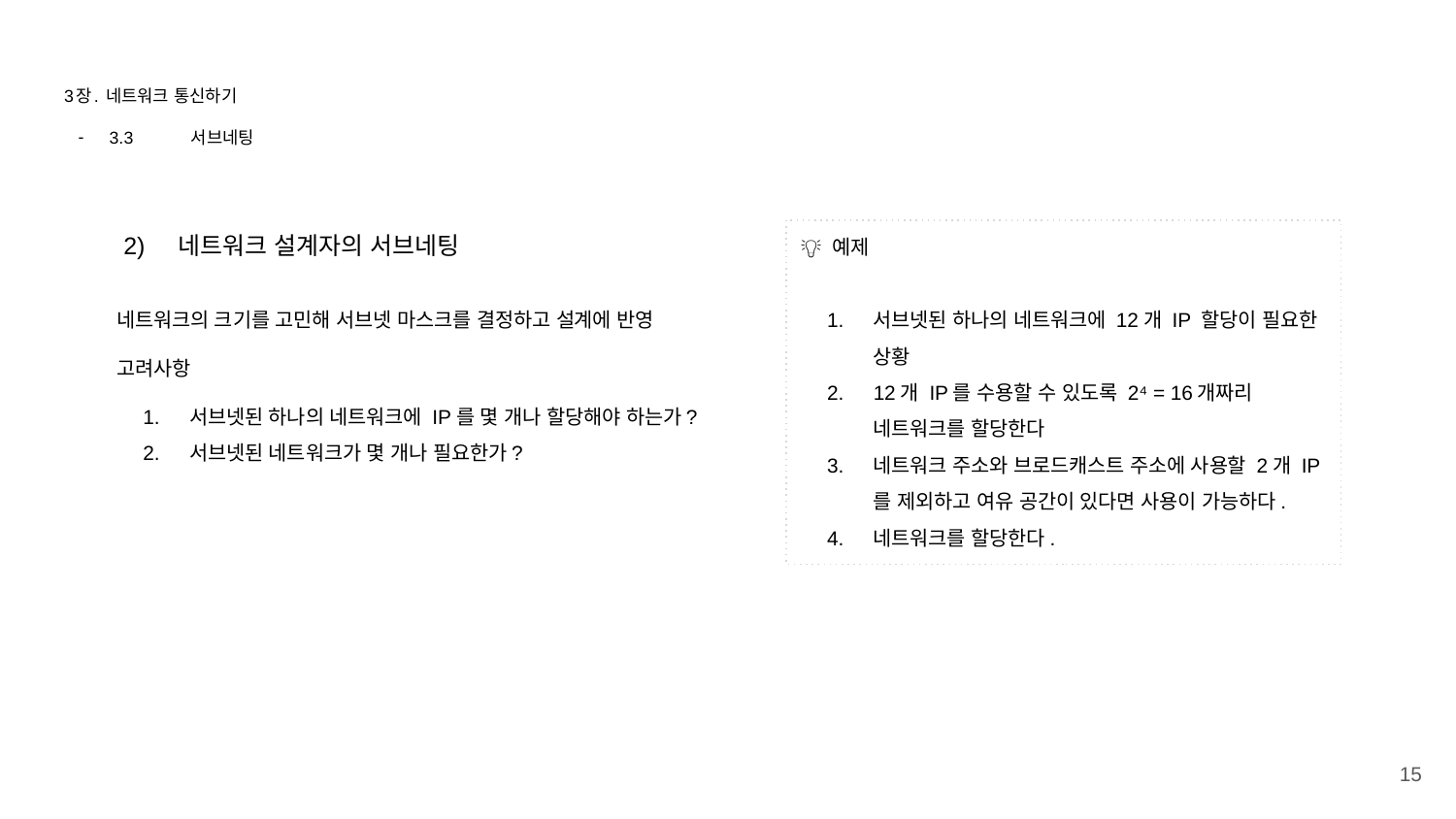

# 3장. 네트워크 통신하기

3.3 	서브네팅
 2)    네트워크 설계자의 서브네팅

네트워크의 크기를 고민해 서브넷 마스크를 결정하고 설계에 반영

고려사항

서브넷된 하나의 네트워크에 IP를 몇 개나 할당해야 하는가?
서브넷된 네트워크가 몇 개나 필요한가?

💡 예제

서브넷된 하나의 네트워크에 12개 IP 할당이 필요한 상황
12개 IP를 수용할 수 있도록 2⁴ = 16개짜리 네트워크를 할당한다
네트워크 주소와 브로드캐스트 주소에 사용할 2개 IP를 제외하고 여유 공간이 있다면 사용이 가능하다.
네트워크를 할당한다.
15